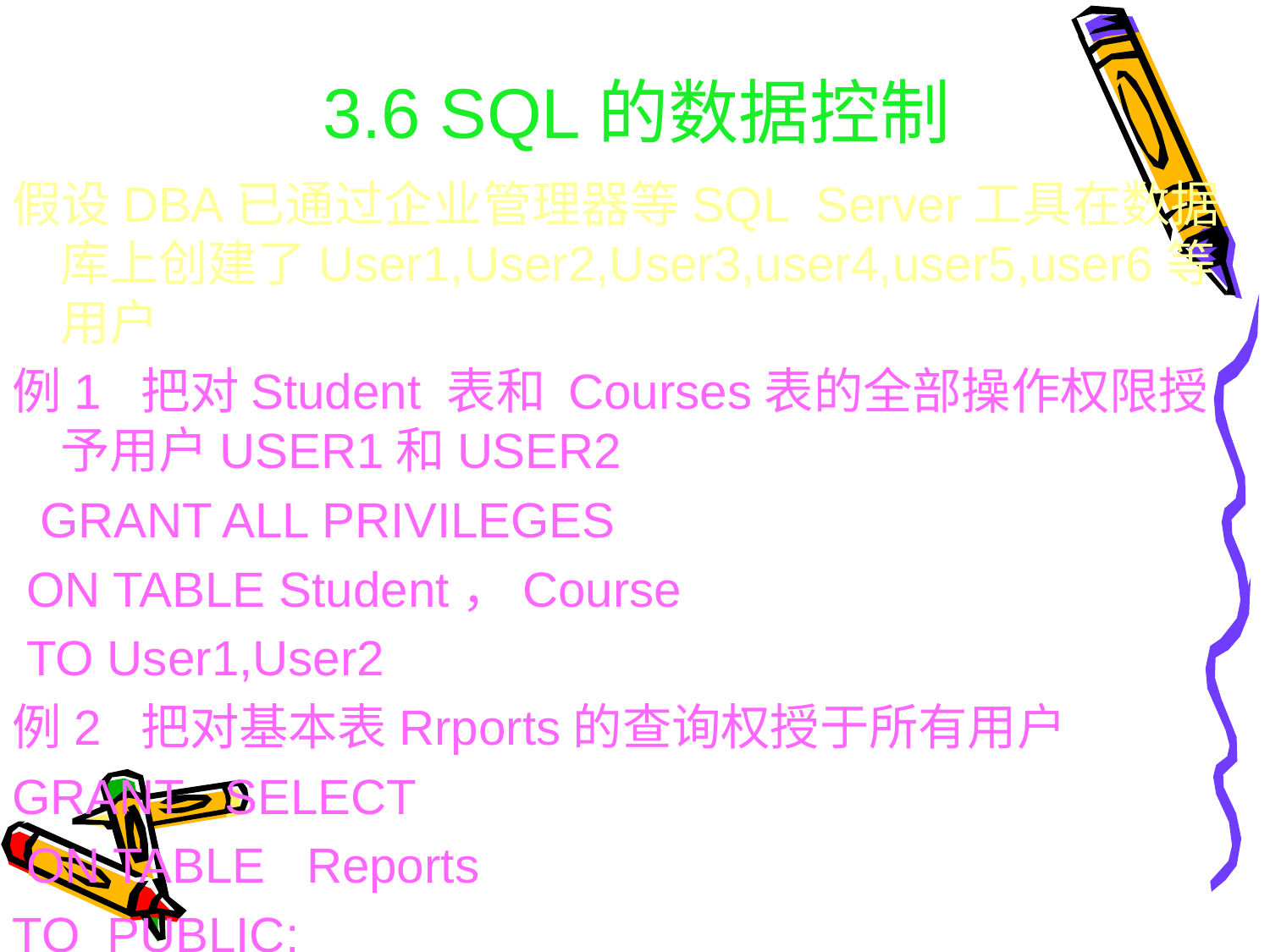

# 3.6 SQL的数据控制
假设DBA已通过企业管理器等SQL  Server工具在数据库上创建了User1,User2,User3,user4,user5,user6等用户
例1  把对Student 表和 Courses表的全部操作权限授予用户USER1和USER2
  GRANT ALL PRIVILEGES
 ON TABLE Student，Course
 TO User1,User2
例2  把对基本表Rrports的查询权授于所有用户
GRANT   SELECT
 ON TABLE   Reports
TO  PUBLIC;